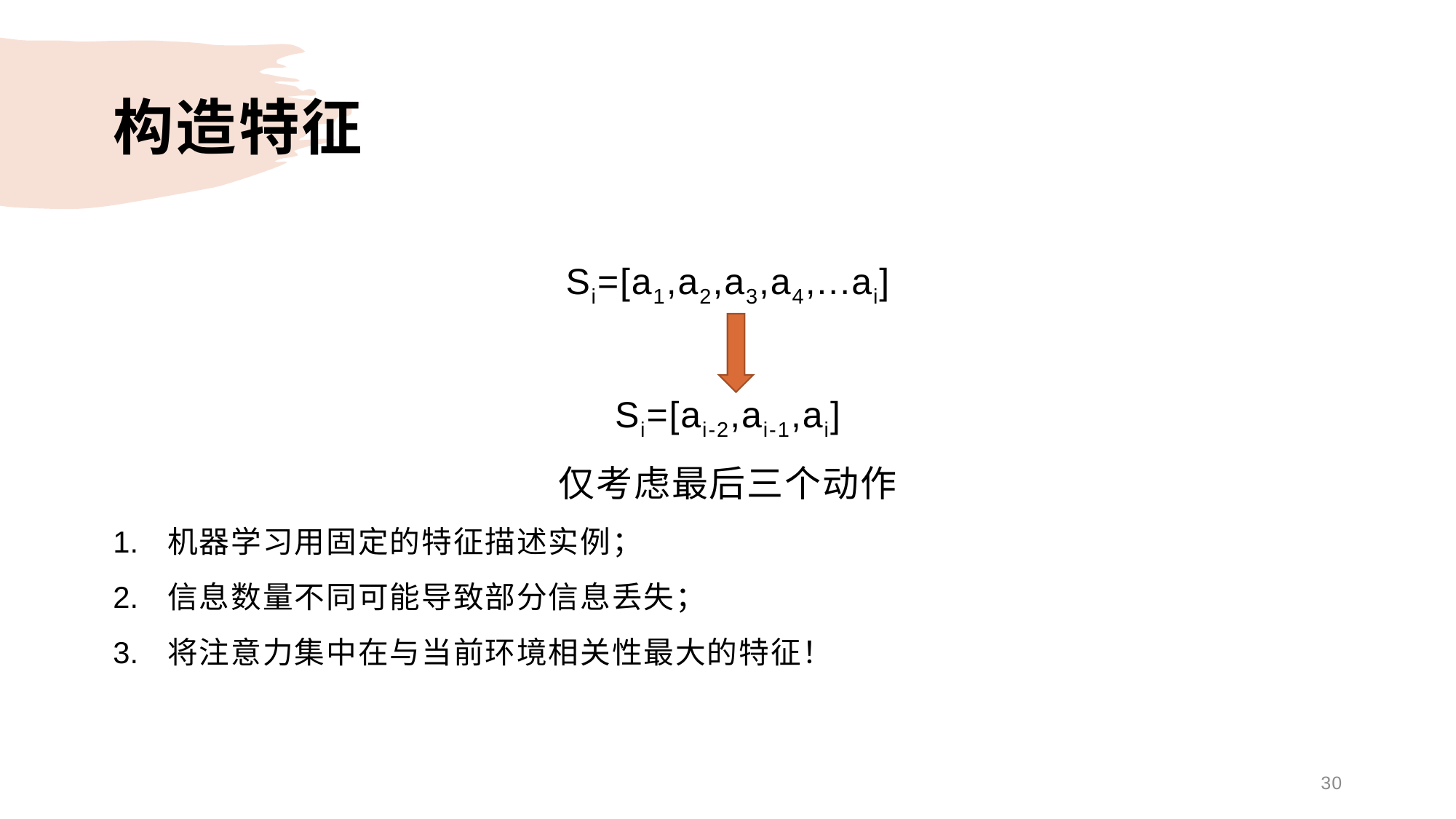

# 构造特征
Si=[a1,a2,a3,a4,...ai]

Si=[ai-2,ai-1,ai]
仅考虑最后三个动作
机器学习用固定的特征描述实例；
信息数量不同可能导致部分信息丢失；
将注意力集中在与当前环境相关性最大的特征！

30